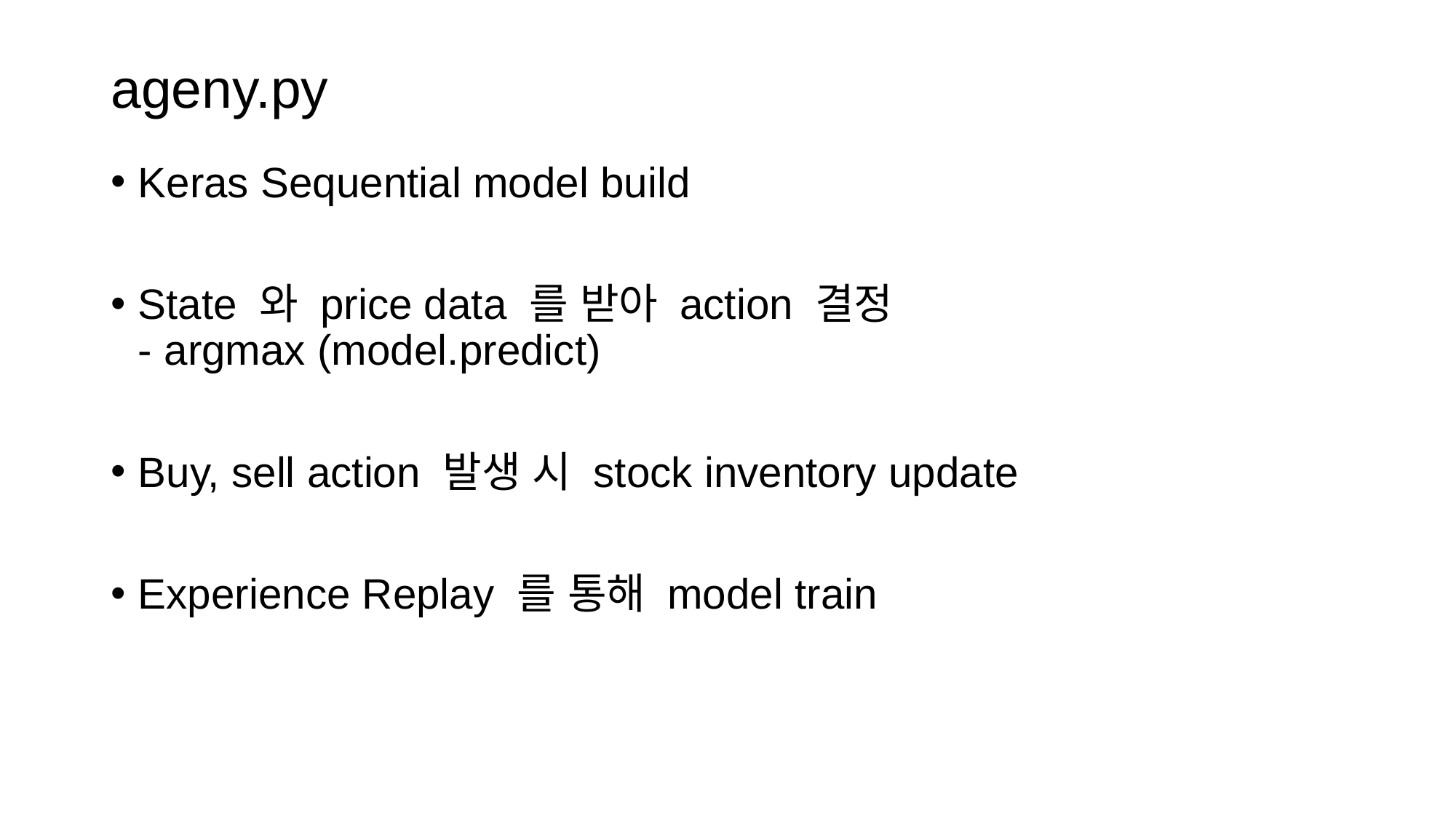

# ageny.py
Keras Sequential model build

State 와 price data 를 받아 action 결정
- argmax (model.predict)

Buy, sell action 발생 시 stock inventory update

Experience Replay 를 통해 model train